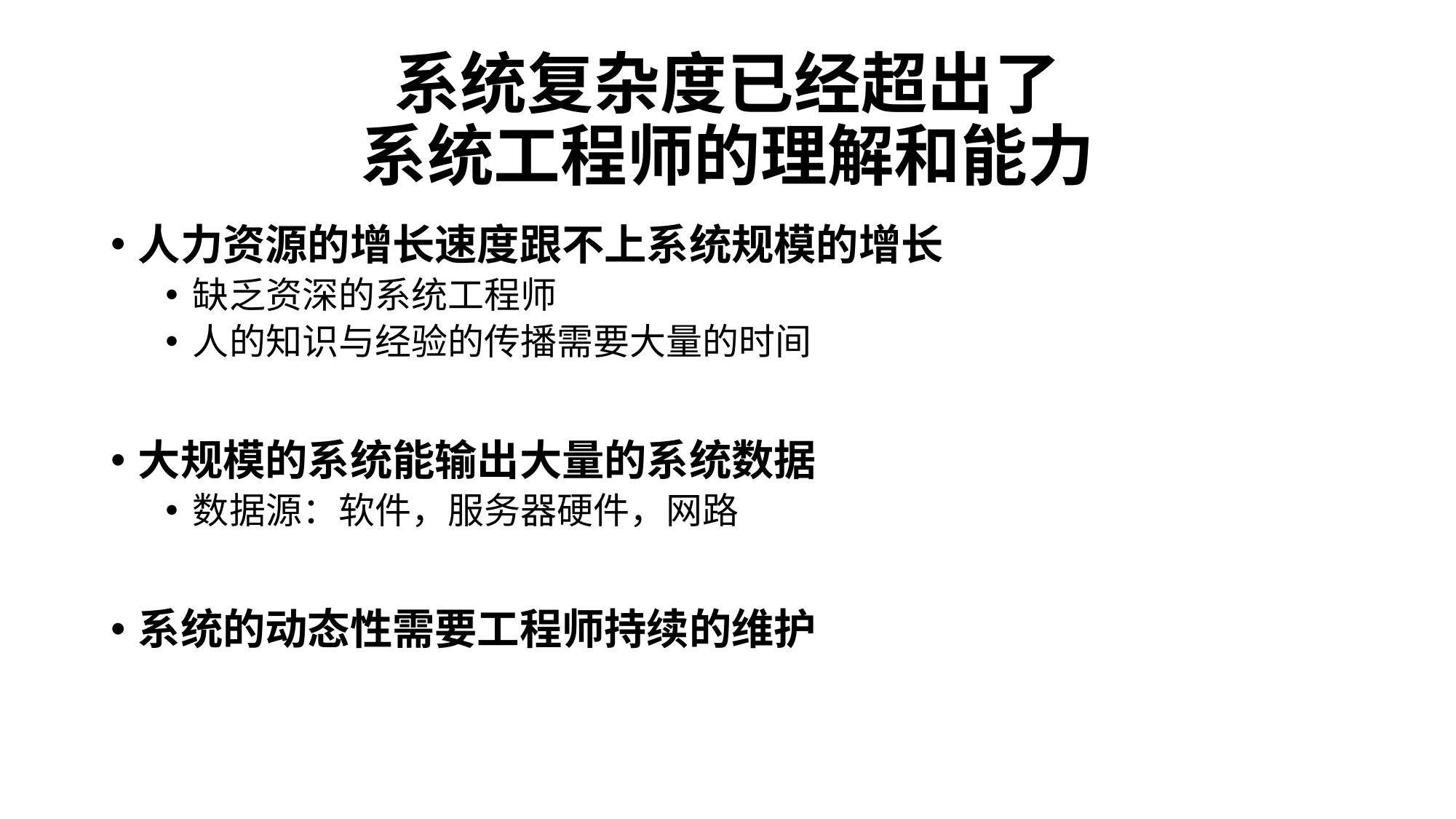

# 系统复杂度已经超出了 系统工程师的理解和能力
人力资源的增长速度跟不上系统规模的增长
缺乏资深的系统工程师
人的知识与经验的传播需要大量的时间

大规模的系统能输出大量的系统数据
数据源：软件，服务器硬件，网路

系统的动态性需要工程师持续的维护